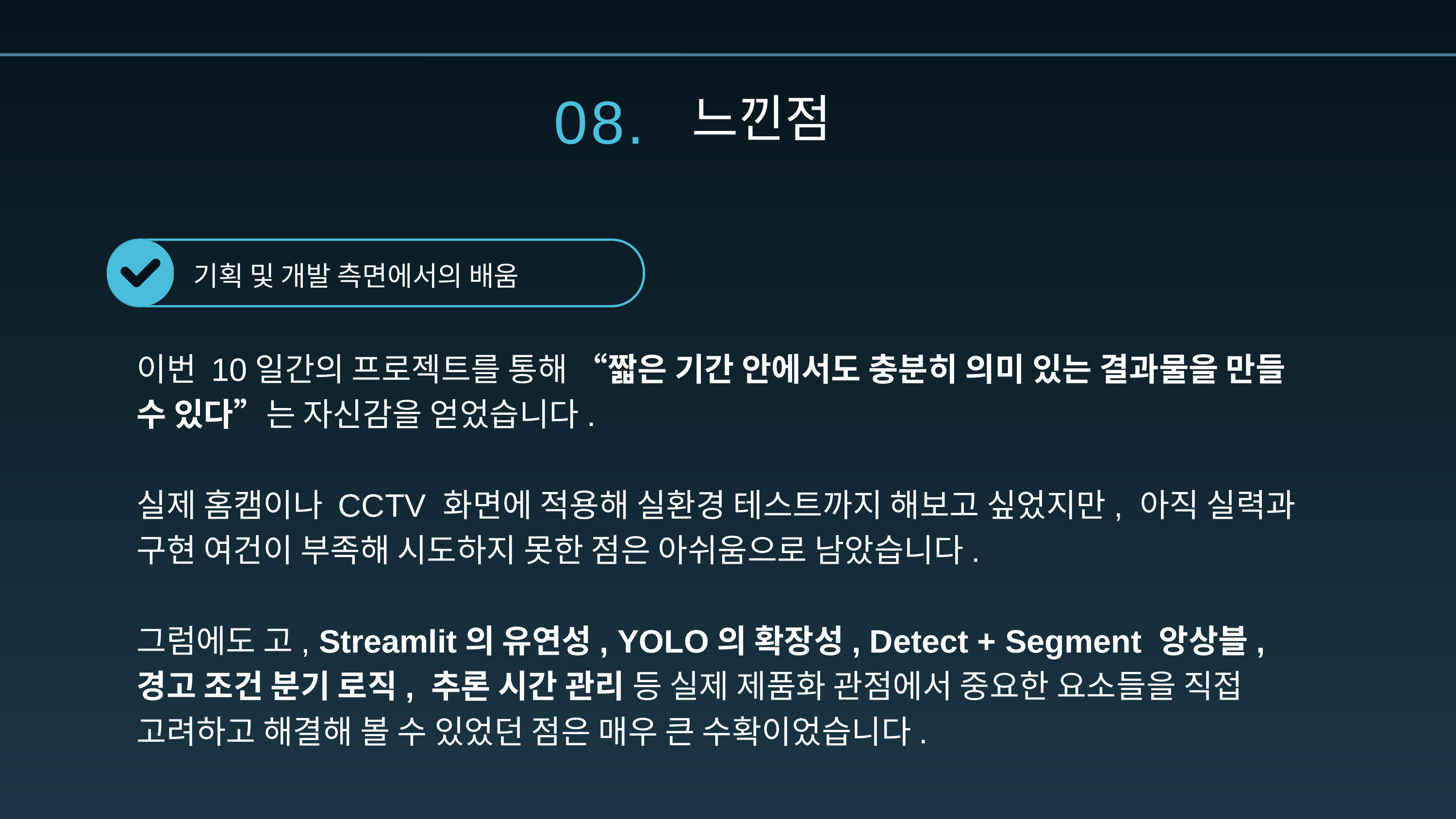

08.
느낀점

기획 및 개발 측면에서의 배움
이번 10일간의 프로젝트를 통해 “짧은 기간 안에서도 충분히 의미 있는 결과물을 만들 수 있다”는 자신감을 얻었습니다.

실제 홈캠이나 CCTV 화면에 적용해 실환경 테스트까지 해보고 싶었지만, 아직 실력과 구현 여건이 부족해 시도하지 못한 점은 아쉬움으로 남았습니다.

그럼에도 고, Streamlit의 유연성, YOLO의 확장성, Detect + Segment 앙상블, 경고 조건 분기 로직, 추론 시간 관리 등 실제 제품화 관점에서 중요한 요소들을 직접 고려하고 해결해 볼 수 있었던 점은 매우 큰 수확이었습니다.